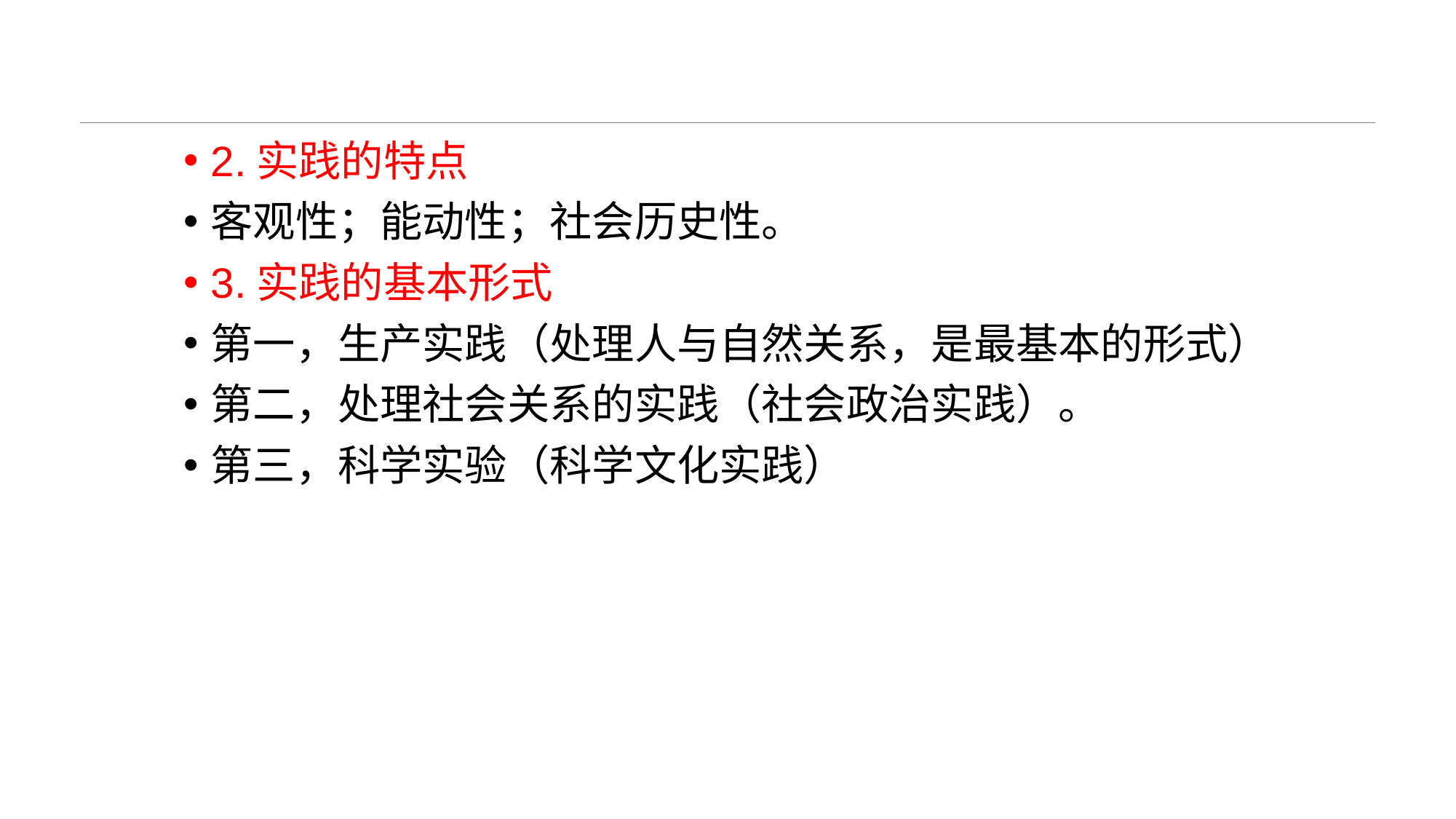

#
2.实践的特点
客观性；能动性；社会历史性。
3.实践的基本形式
第一，生产实践（处理人与自然关系，是最基本的形式）
第二，处理社会关系的实践（社会政治实践）。
第三，科学实验（科学文化实践）